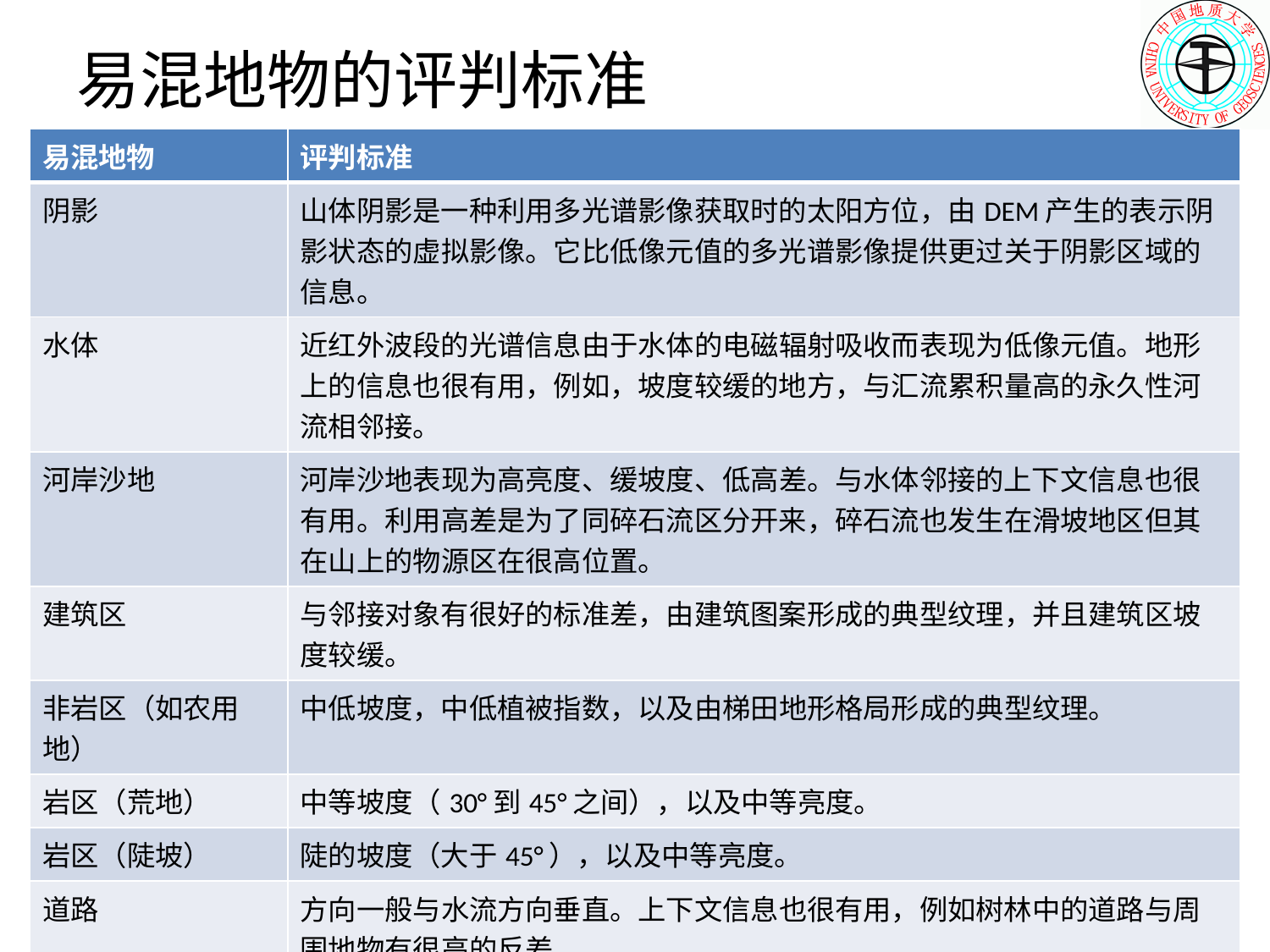

# 易混地物的评判标准
| 易混地物 | 评判标准 |
| --- | --- |
| 阴影 | 山体阴影是一种利用多光谱影像获取时的太阳方位，由DEM产生的表示阴影状态的虚拟影像。它比低像元值的多光谱影像提供更过关于阴影区域的信息。 |
| 水体 | 近红外波段的光谱信息由于水体的电磁辐射吸收而表现为低像元值。地形上的信息也很有用，例如，坡度较缓的地方，与汇流累积量高的永久性河流相邻接。 |
| 河岸沙地 | 河岸沙地表现为高亮度、缓坡度、低高差。与水体邻接的上下文信息也很有用。利用高差是为了同碎石流区分开来，碎石流也发生在滑坡地区但其在山上的物源区在很高位置。 |
| 建筑区 | 与邻接对象有很好的标准差，由建筑图案形成的典型纹理，并且建筑区坡度较缓。 |
| 非岩区（如农用地） | 中低坡度，中低植被指数，以及由梯田地形格局形成的典型纹理。 |
| 岩区（荒地） | 中等坡度（30°到45°之间），以及中等亮度。 |
| 岩区（陡坡） | 陡的坡度（大于45°），以及中等亮度。 |
| 道路 | 方向一般与水流方向垂直。上下文信息也很有用，例如树林中的道路与周围地物有很高的反差。 |
| 采石场(Quarry) | 高亮度，在更新的DEM上反映出因为挖掘而造成的局部凹陷异常。上下文信息也很有用，例如出现被截断的道路。 |